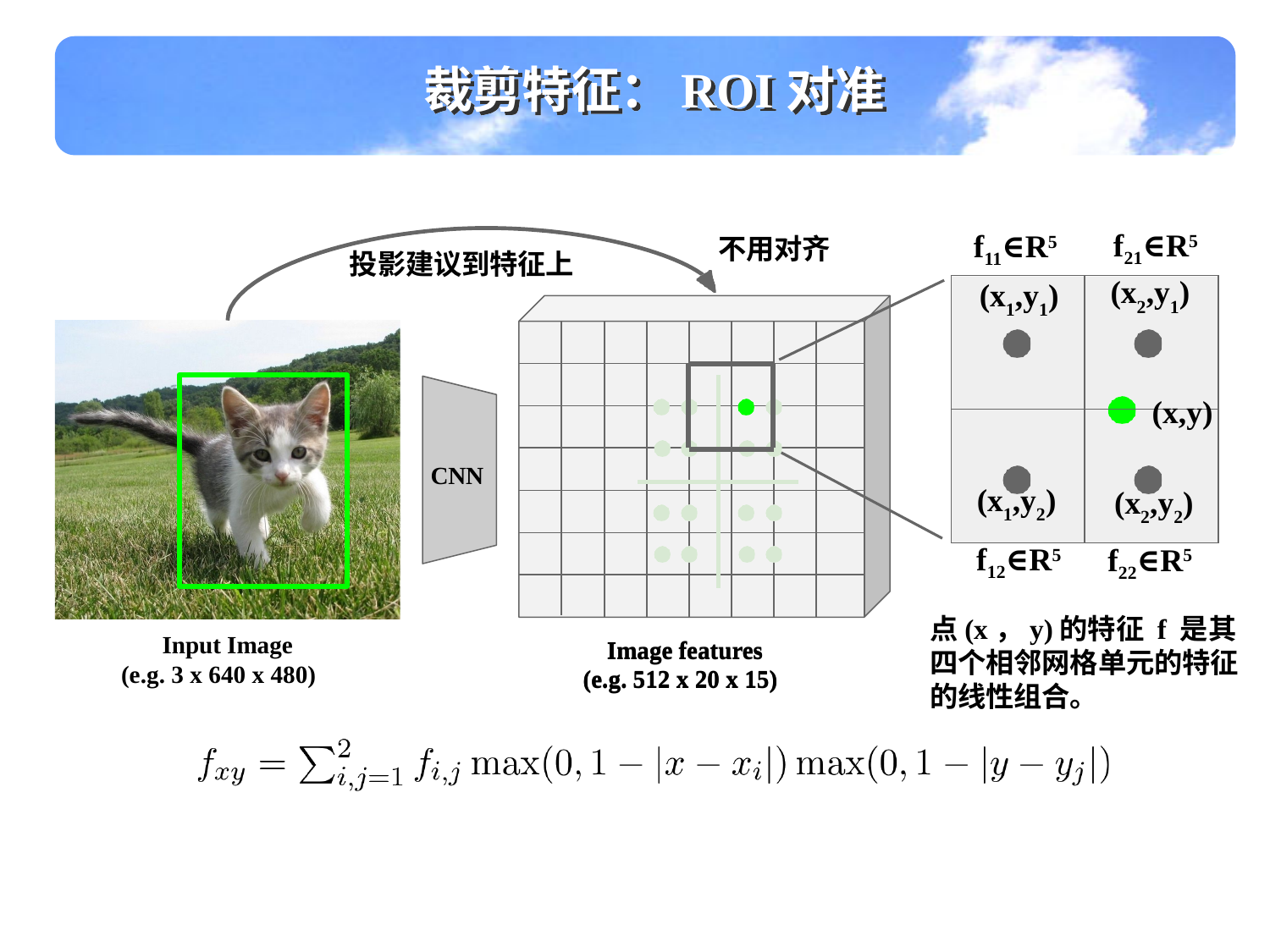

裁剪特征：ROI对准
f21∈R5
f11∈R5

不用对齐
投影建议到特征上
|  |  |
| --- | --- |
|  |  |

(x2,y1)
(x1,y1)

(x,y)
CNN
(x1,y2)
(x2,y2)
f12∈R5
f22∈R5
点(x，y)的特征 f 是其四个相邻网格单元的特征的线性组合。
Input Image  (e.g. 3 x 640 x 480)
Image features  (e.g. 512 x 20 x 15)
Image features  (e.g. 512 x 20 x 15)